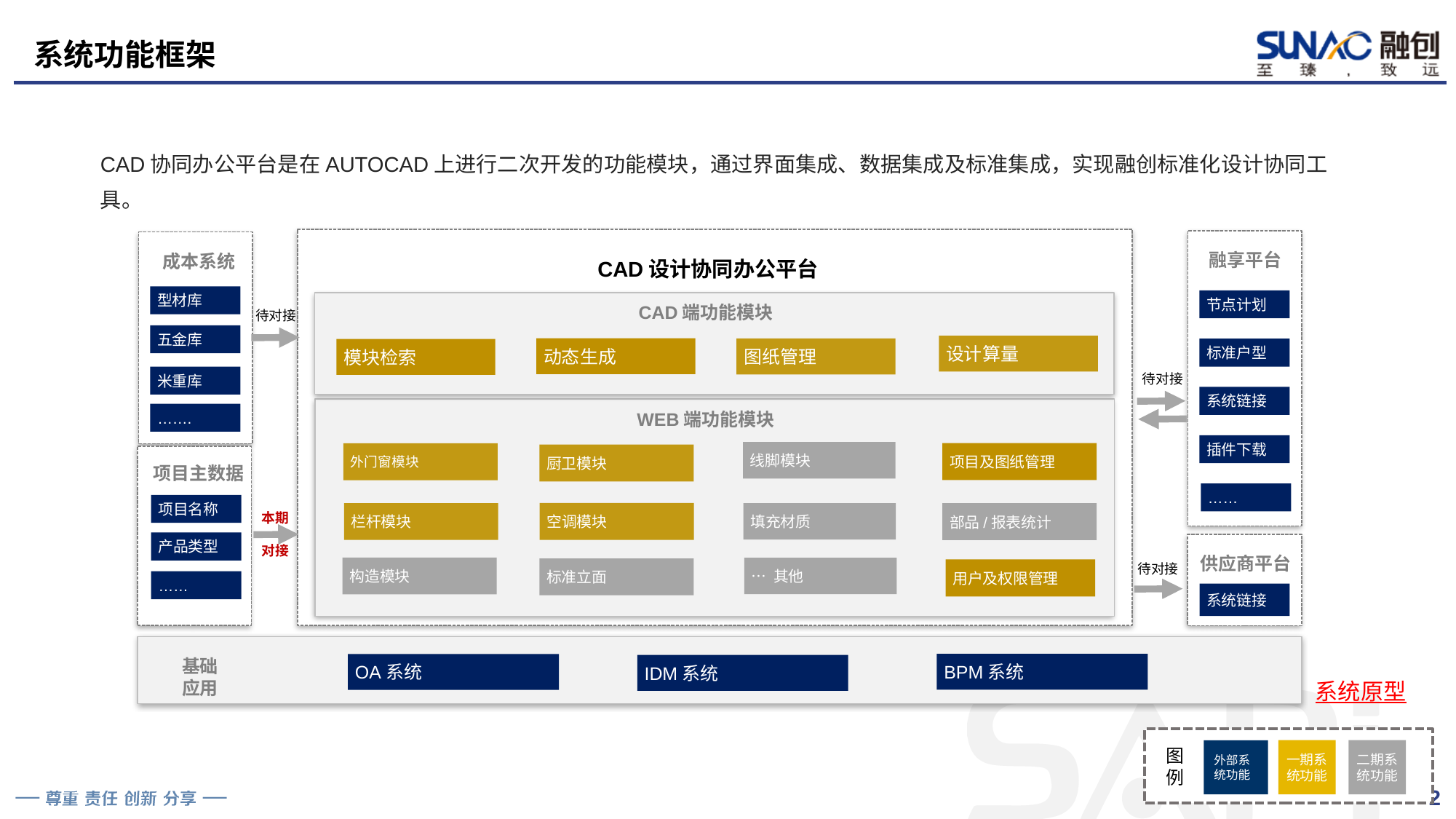

# 系统功能框架
CAD协同办公平台是在AUTOCAD上进行二次开发的功能模块，通过界面集成、数据集成及标准集成，实现融创标准化设计协同工具。
CAD设计协同办公平台

  融享平台
  成本系统
型材库
节点计划

  CAD端功能模块
待对接
五金库
设计算量
动态生成
图纸管理
标准户型
模块检索
米重库
待对接
系统链接

WEB端功能模块
…….

插件下载
线脚模块
项目及图纸管理
外门窗模块
厨卫模块

 项目主数据
……
项目名称
空调模块
栏杆模块
填充材质
部品/报表统计
本期

对接
产品类型

供应商平台
待对接
构造模块
… 其他
标准立面
用户及权限管理
……
系统链接

基础
应用
BPM系统
OA系统
IDM系统
系统原型

图例
一期系统功能
二期系统功能
外部系统功能